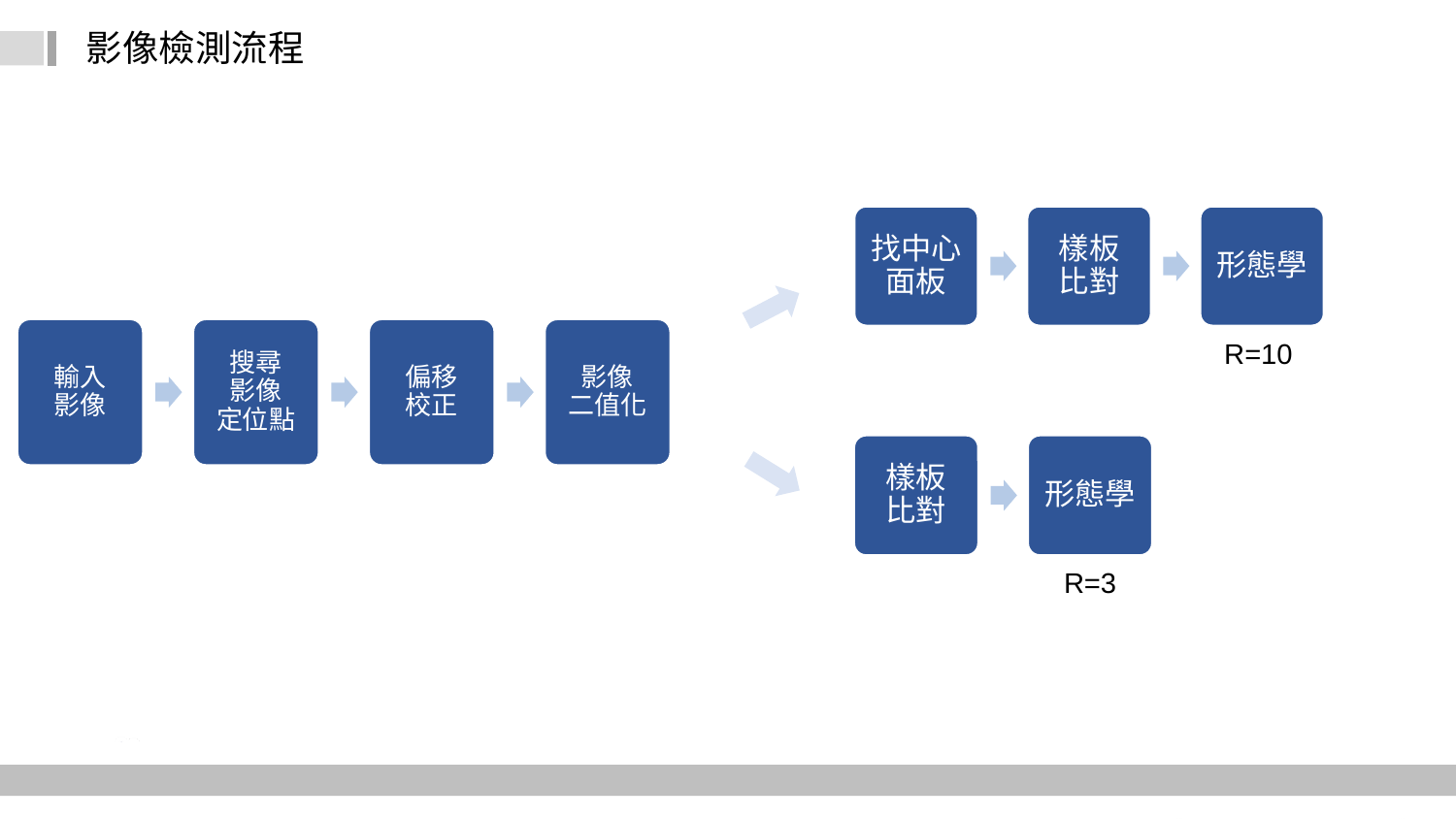

# 影像檢測流程
找中心面板

樣板
比對

形態學

輸入
影像

搜尋
影像
定位點

偏移
校正

影像
二值化
R=10
樣板
比對

形態學

R=3